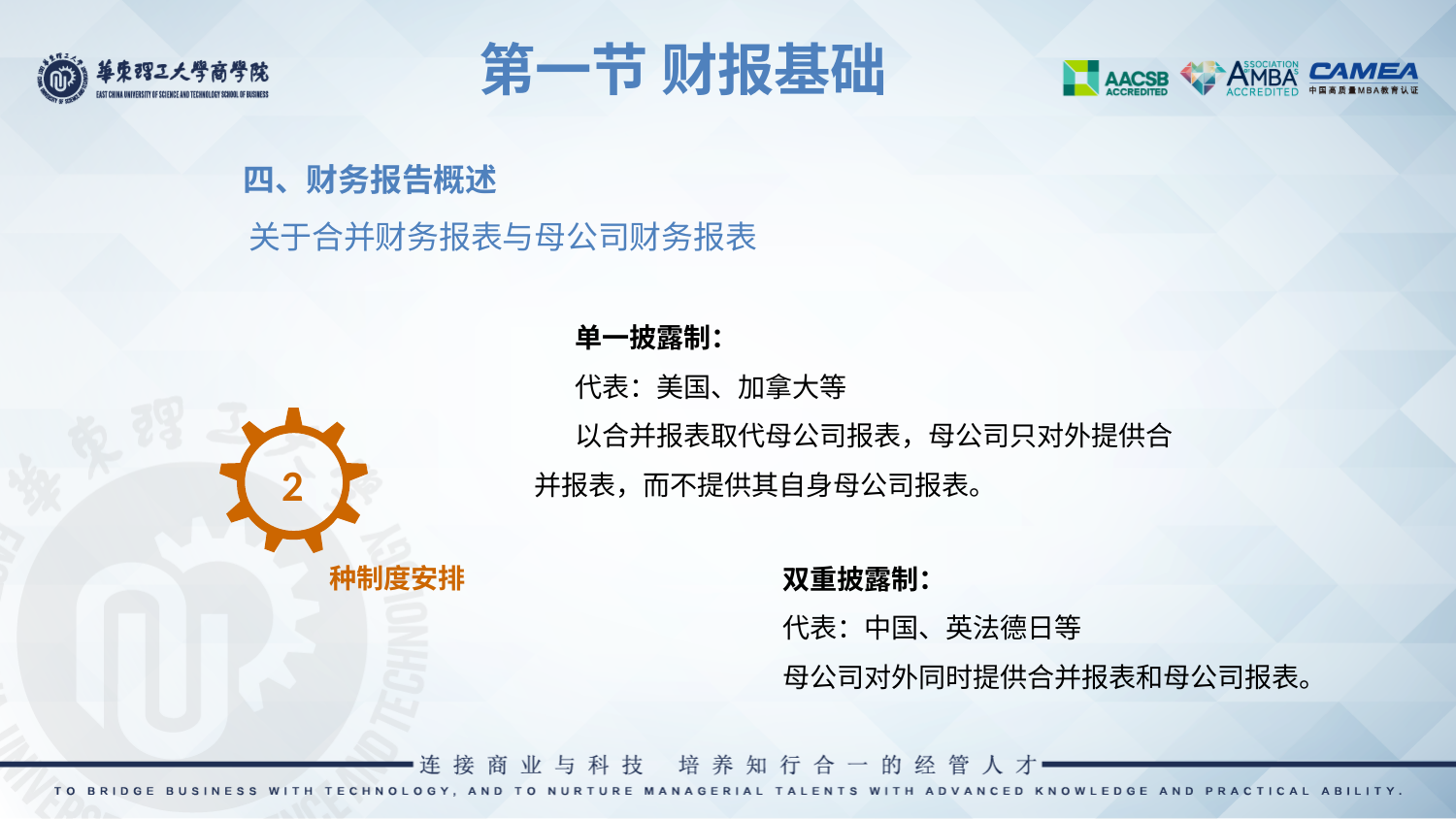

第一节 财报基础

四、财务报告概述
关于合并财务报表与母公司财务报表
单一披露制：
代表：美国、加拿大等
以合并报表取代母公司报表，母公司只对外提供合并报表，而不提供其自身母公司报表。

2

种制度安排
双重披露制：
代表：中国、英法德日等
母公司对外同时提供合并报表和母公司报表。